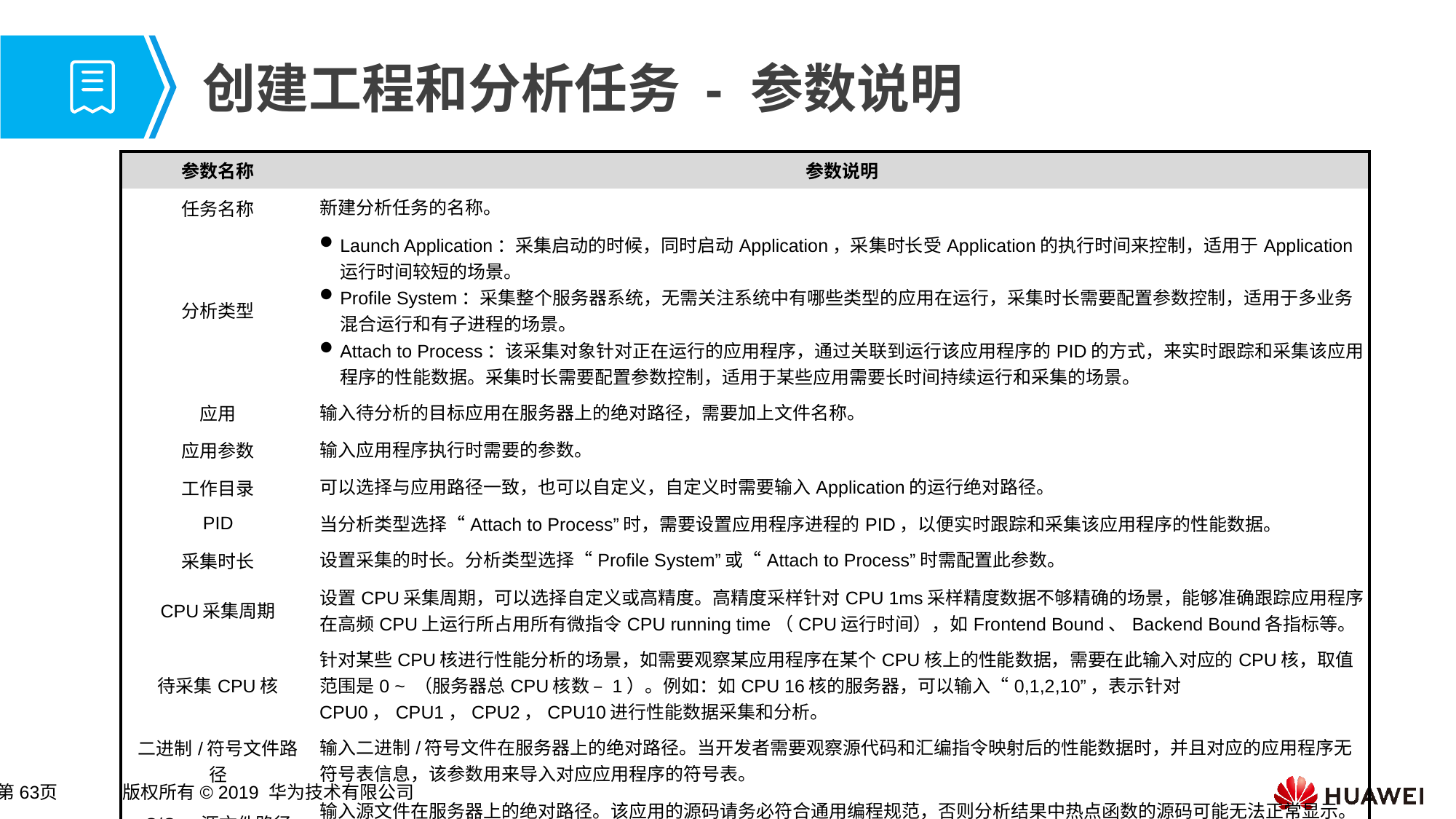

# 创建工程和分析任务 - 参数说明
| 参数名称 | 参数说明 |
| --- | --- |
| 任务名称 | 新建分析任务的名称。 |
| 分析类型 | Launch Application：采集启动的时候，同时启动Application，采集时长受Application的执行时间来控制，适用于Application运行时间较短的场景。 Profile System：采集整个服务器系统，无需关注系统中有哪些类型的应用在运行，采集时长需要配置参数控制，适用于多业务混合运行和有子进程的场景。 Attach to Process：该采集对象针对正在运行的应用程序，通过关联到运行该应用程序的PID的方式，来实时跟踪和采集该应用程序的性能数据。采集时长需要配置参数控制，适用于某些应用需要长时间持续运行和采集的场景。 |
| 应用 | 输入待分析的目标应用在服务器上的绝对路径，需要加上文件名称。 |
| 应用参数 | 输入应用程序执行时需要的参数。 |
| 工作目录 | 可以选择与应用路径一致，也可以自定义，自定义时需要输入Application的运行绝对路径。 |
| PID | 当分析类型选择“Attach to Process”时，需要设置应用程序进程的PID，以便实时跟踪和采集该应用程序的性能数据。 |
| 采集时长 | 设置采集的时长。分析类型选择“Profile System”或“Attach to Process”时需配置此参数。 |
| CPU采集周期 | 设置CPU采集周期，可以选择自定义或高精度。高精度采样针对CPU 1ms采样精度数据不够精确的场景，能够准确跟踪应用程序在高频CPU上运行所占用所有微指令CPU running time（CPU运行时间），如Frontend Bound、Backend Bound各指标等。 |
| 待采集CPU核 | 针对某些CPU核进行性能分析的场景，如需要观察某应用程序在某个CPU核上的性能数据，需要在此输入对应的CPU核，取值范围是0 ~ （服务器总CPU核数 – 1）。例如：如CPU 16核的服务器，可以输入“0,1,2,10”，表示针对CPU0，CPU1，CPU2，CPU10进行性能数据采集和分析。 |
| 二进制/符号文件路径 | 输入二进制/符号文件在服务器上的绝对路径。当开发者需要观察源代码和汇编指令映射后的性能数据时，并且对应的应用程序无符号表信息，该参数用来导入对应应用程序的符号表。 |
| C/C++源文件路径 | 输入源文件在服务器上的绝对路径。该应用的源码请务必符合通用编程规范，否则分析结果中热点函数的源码可能无法正常显示。 当开发者需要观察源代码和汇编指令映射后的性能数据时，该参数用来导入对应应用程序的源代码。 |